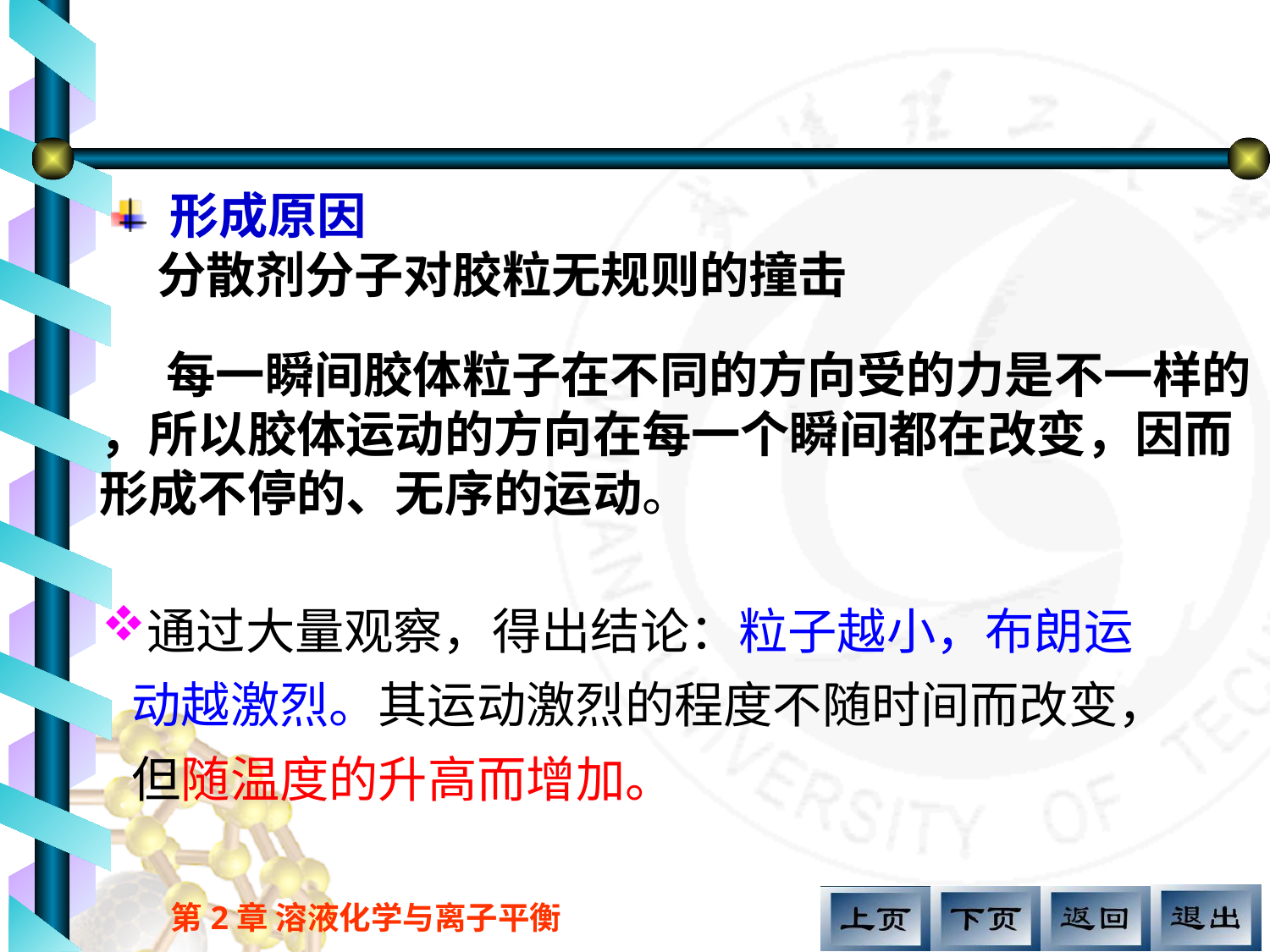

形成原因
   分散剂分子对胶粒无规则的撞击
     每一瞬间胶体粒子在不同的方向受的力是不一样的 ，所以胶体运动的方向在每一个瞬间都在改变，因而形成不停的、无序的运动。
通过大量观察，得出结论：粒子越小，布朗运动越激烈。其运动激烈的程度不随时间而改变，但随温度的升高而增加。